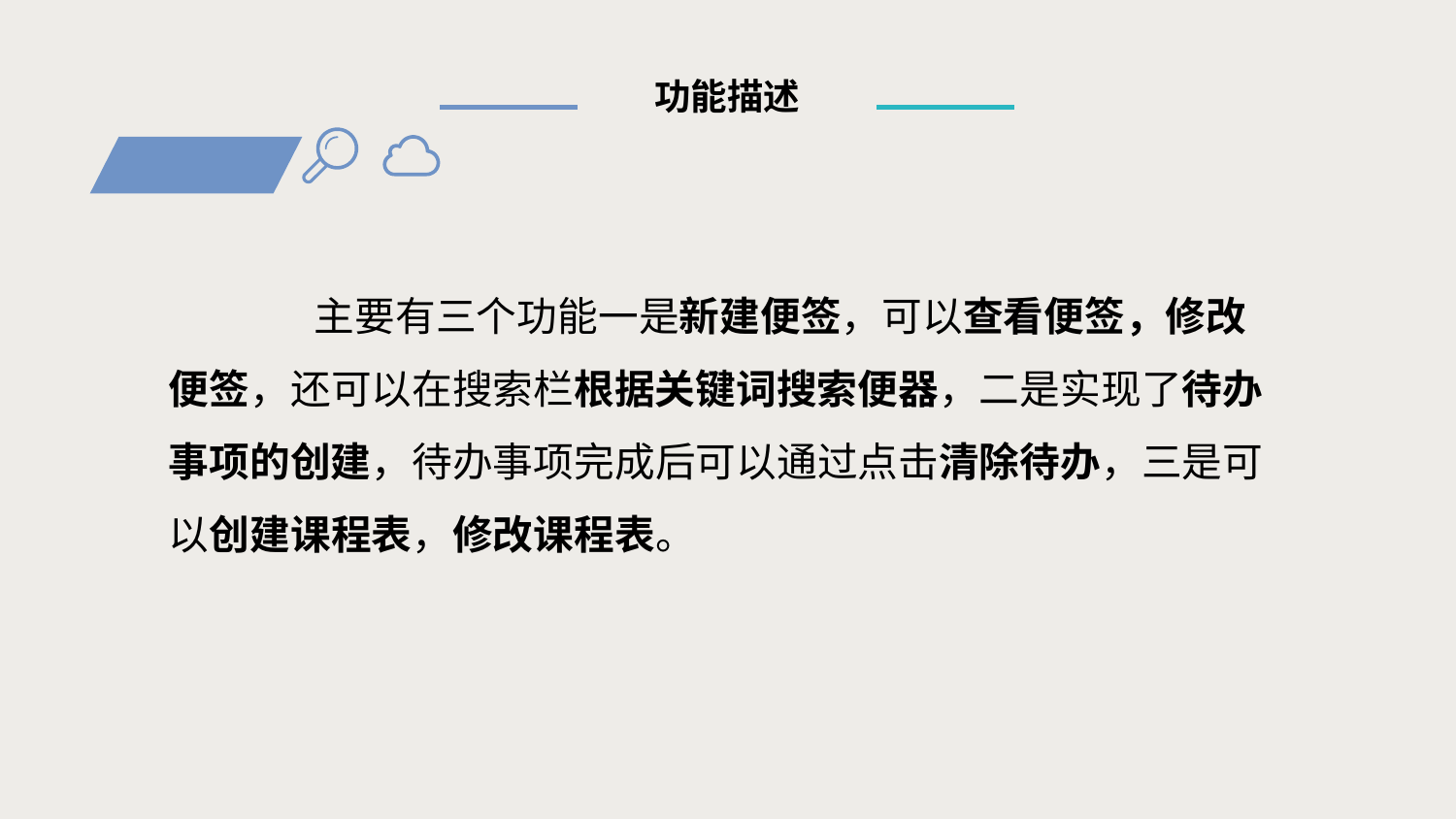

功能描述

	主要有三个功能一是新建便签，可以查看便签，修改便签，还可以在搜索栏根据关键词搜索便器，二是实现了待办事项的创建，待办事项完成后可以通过点击清除待办，三是可以创建课程表，修改课程表。